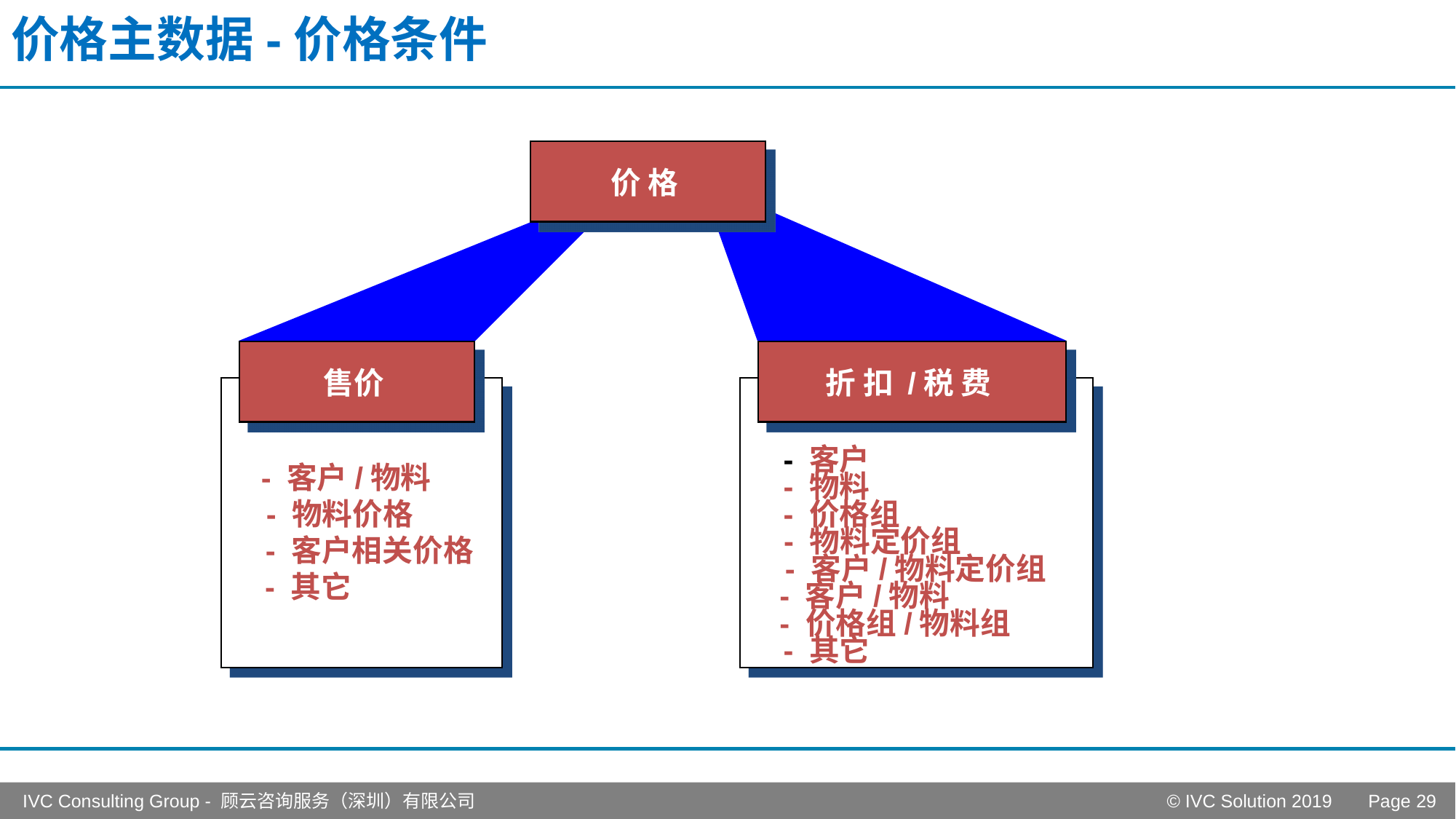

# 价格主数据-价格条件

价 格

售价
折 扣 /税 费

- 客户
- 客户/物料
- 物料
- 物料价格
- 价格组
- 物料定价组
- 客户相关价格
- 客户/物料定价组
- 其它
- 客户/物料
- 价格组/物料组
- 其它